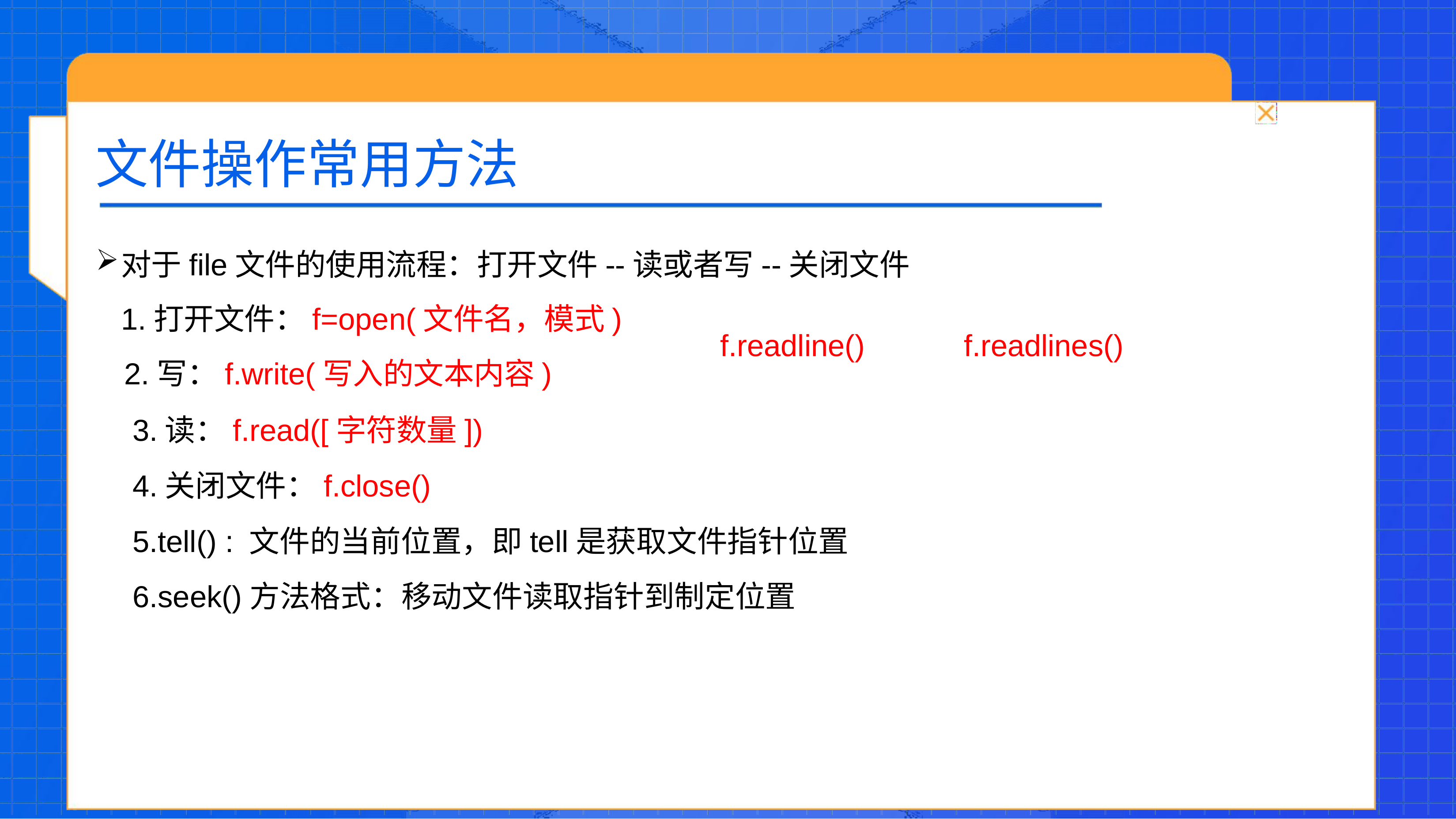

# 文件操作常用方法

对于file文件的使用流程：打开文件--读或者写--关闭文件 1.打开文件：f=open(文件名，模式)
2.写：f.write(写入的文本内容)

f.readline()	f.readlines()

3.读：f.read([字符数量])
4.关闭文件：f.close()
5.tell() : 文件的当前位置，即tell是获取文件指针位置
6.seek()方法格式：移动文件读取指针到制定位置